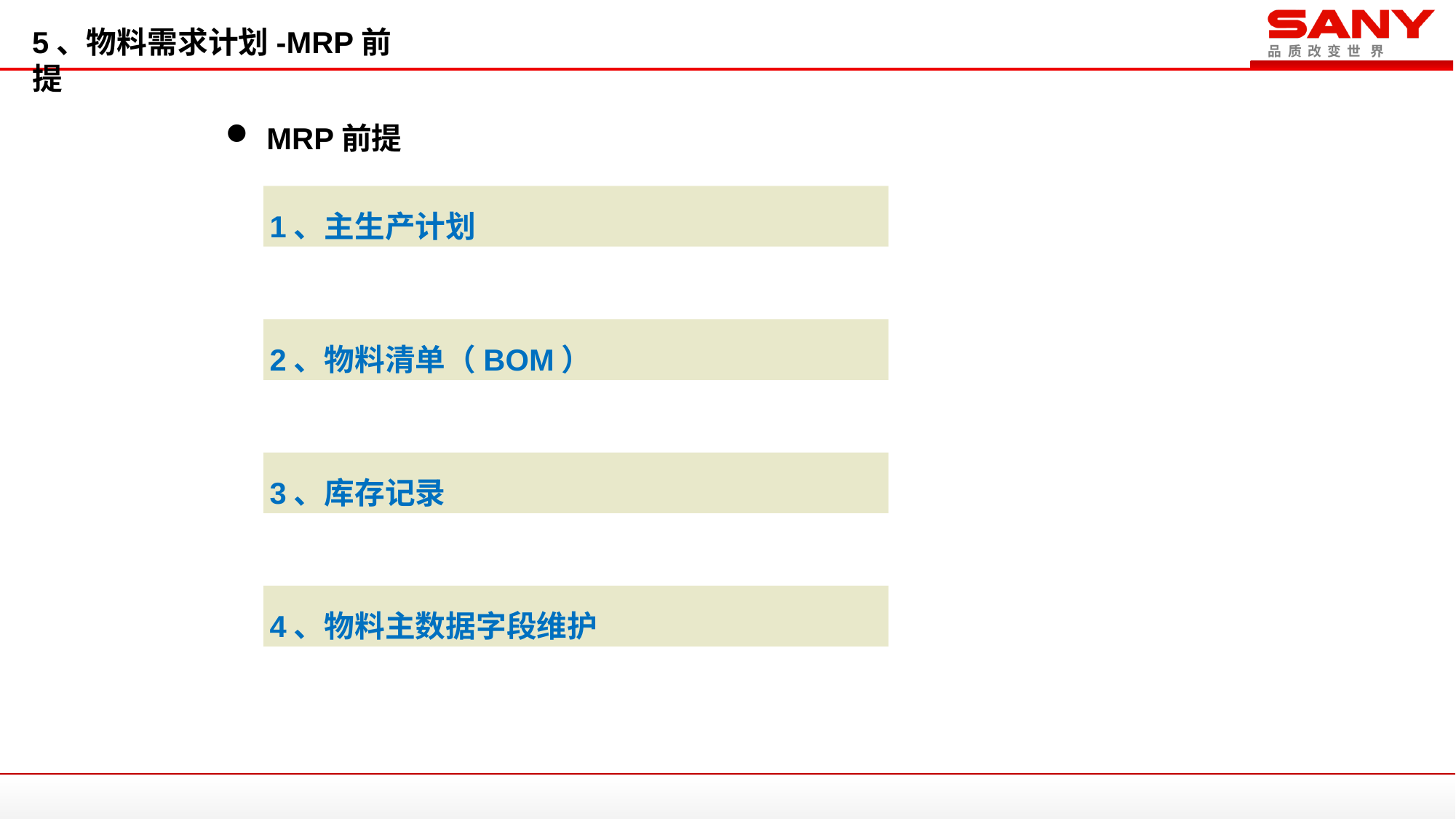

5、物料需求计划-MRP前提
MRP前提
1、主生产计划
2、物料清单（BOM）
3、库存记录
4、物料主数据字段维护